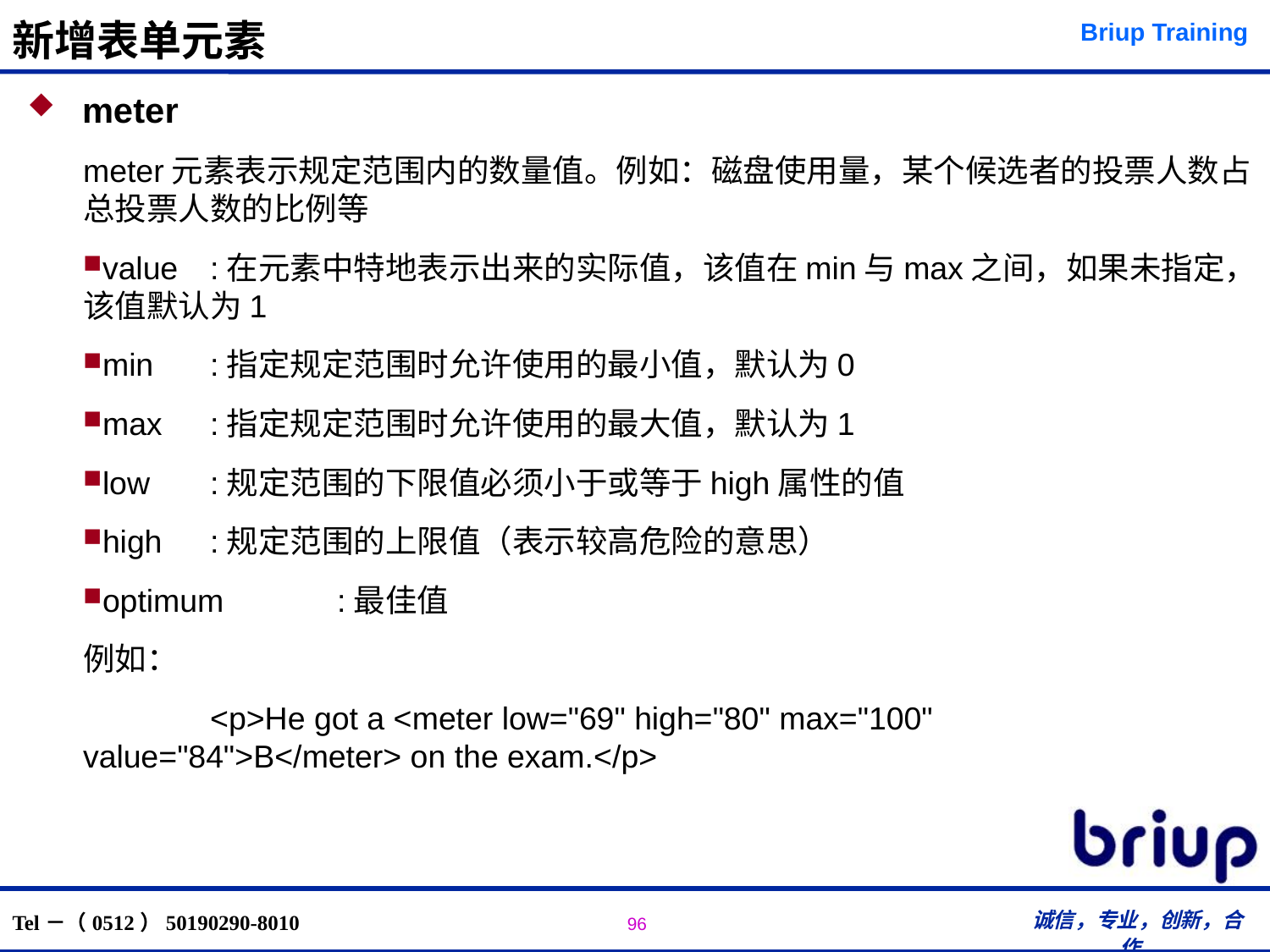

# 新增表单元素
 meter
meter元素表示规定范围内的数量值。例如：磁盘使用量，某个候选者的投票人数占总投票人数的比例等
value	:在元素中特地表示出来的实际值，该值在min与max之间，如果未指定，该值默认为1
min	:指定规定范围时允许使用的最小值，默认为0
max	:指定规定范围时允许使用的最大值，默认为1
low	:规定范围的下限值必须小于或等于high属性的值
high	:规定范围的上限值（表示较高危险的意思）
optimum	:最佳值
例如：
	<p>He got a <meter low="69" high="80" max="100" value="84">B</meter> on the exam.</p>